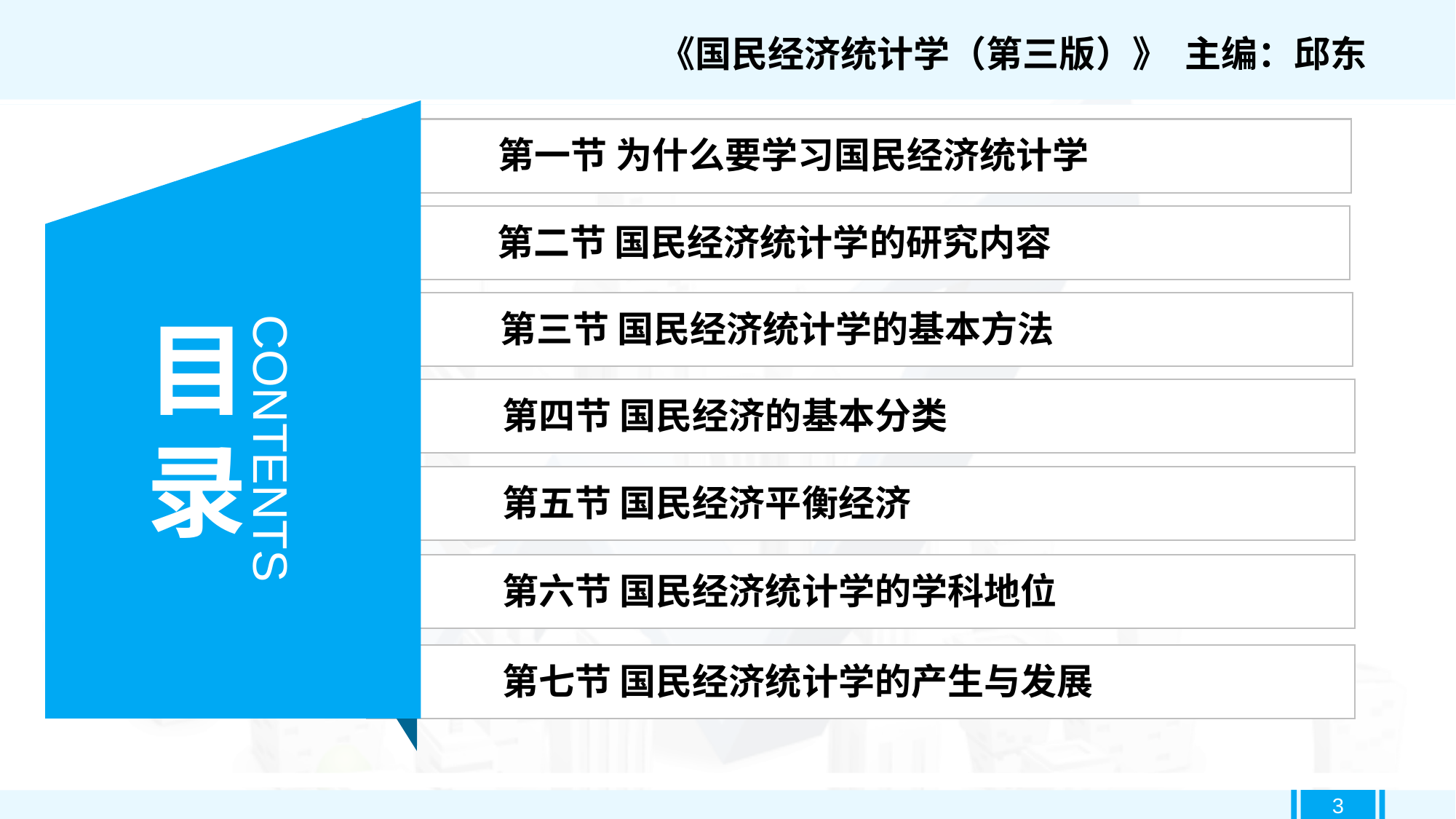

《国民经济统计学（第三版）》  主编：邱东

第一节 为什么要学习国民经济统计学

第二节 国民经济统计学的研究内容

第三节 国民经济统计学的基本方法
目录

第四节 国民经济的基本分类
CONTENTS

第五节 国民经济平衡经济

第六节 国民经济统计学的学科地位

第七节 国民经济统计学的产生与发展

3